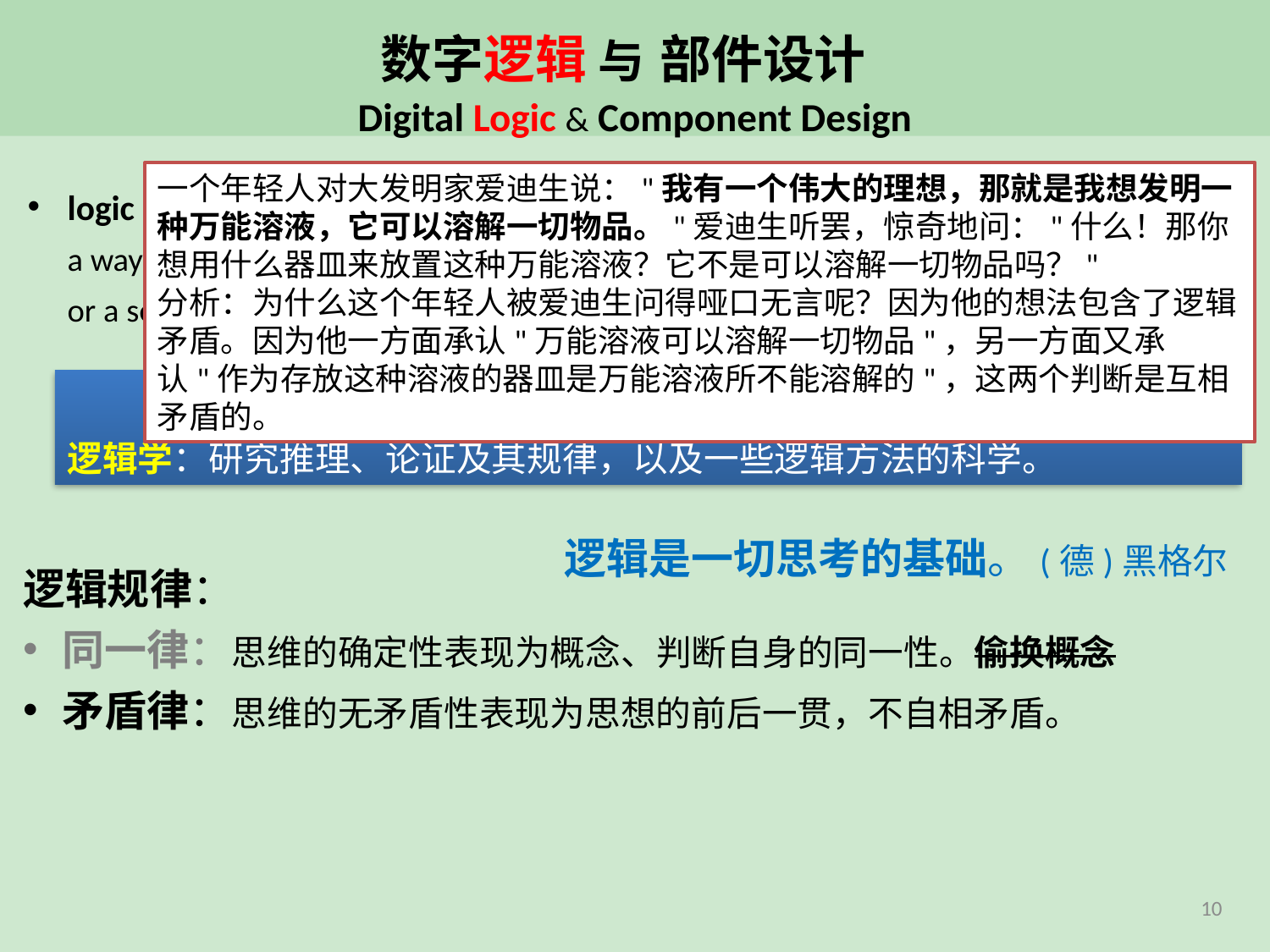

# 数字逻辑 与 部件设计 Digital Logic & Component Design
一个年轻人对大发明家爱迪生说："我有一个伟大的理想，那就是我想发明一种万能溶液，它可以溶解一切物品。"爱迪生听罢，惊奇地问："什么！那你想用什么器皿来放置这种万能溶液？它不是可以溶解一切物品吗？"
分析：为什么这个年轻人被爱迪生问得哑口无言呢？因为他的想法包含了逻辑矛盾。因为他一方面承认"万能溶液可以溶解一切物品"，另一方面又承认"作为存放这种溶液的器皿是万能溶液所不能溶解的"，这两个判断是互相矛盾的。
logic 逻辑(哲学的一个分支，研究思维的形式和规律)：	[词源：reason]
a way of thinking about something that seems correct or reasonable,
or a set of sensible reasons for doing something.
列宁：“任何科学都是应用逻辑”。
逻辑学：研究推理、论证及其规律，以及一些逻辑方法的科学。
逻辑是一切思考的基础。(德)黑格尔
逻辑规律：
同一律：思维的确定性表现为概念、判断自身的同一性。偷换概念
矛盾律：思维的无矛盾性表现为思想的前后一贯，不自相矛盾。
10